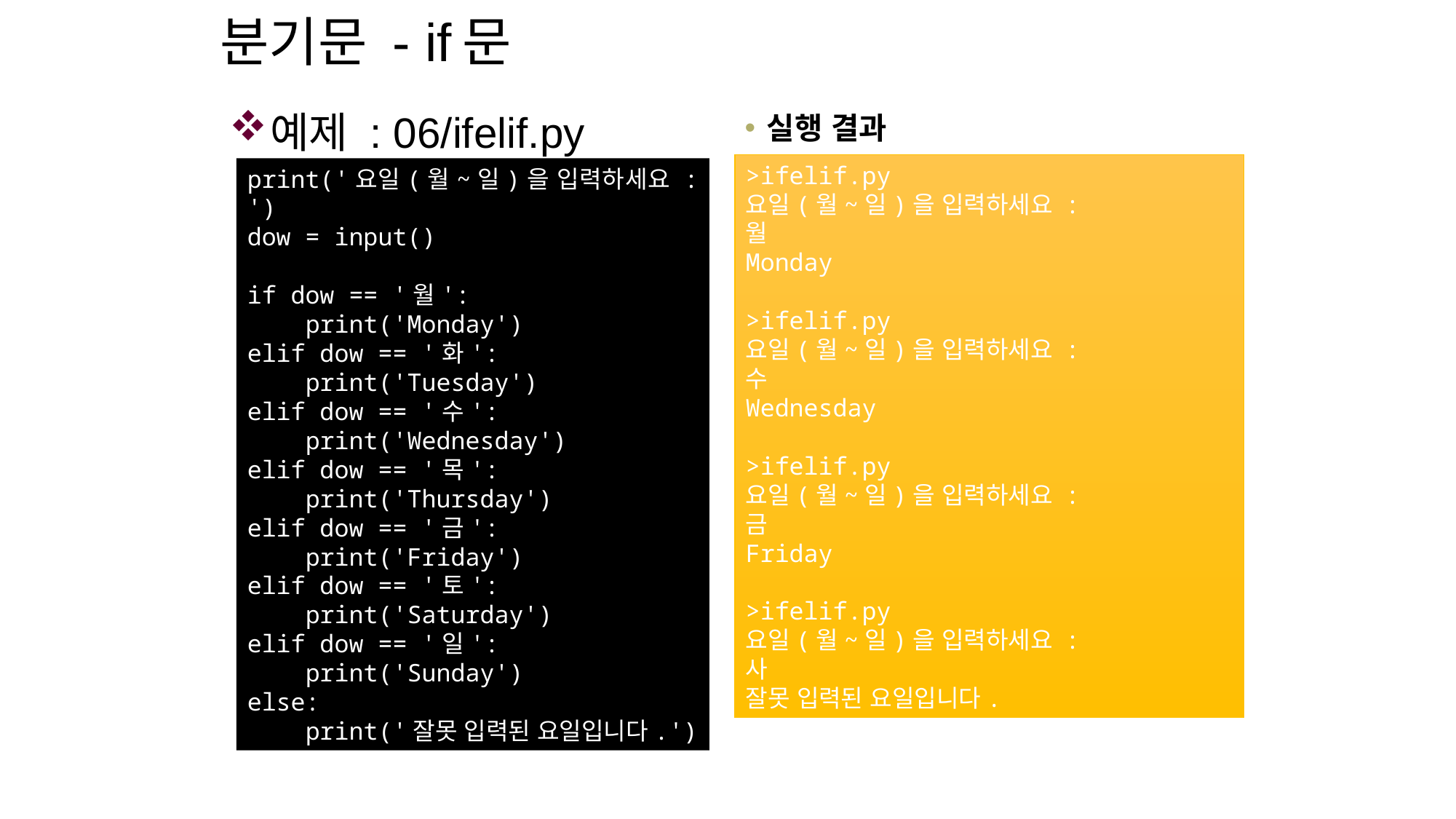

# 분기문 - if문
예제 : 06/ifelif.py
실행 결과
>ifelif.py
요일(월~일)을 입력하세요 :
월
Monday

>ifelif.py
요일(월~일)을 입력하세요 :
수
Wednesday

>ifelif.py
요일(월~일)을 입력하세요 :
금
Friday

>ifelif.py
요일(월~일)을 입력하세요 :
사
잘못 입력된 요일입니다.
print('요일(월~일)을 입력하세요 : ')
dow = input()

if dow == '월':
    print('Monday')
elif dow == '화':
    print('Tuesday')
elif dow == '수':
    print('Wednesday')
elif dow == '목':
    print('Thursday')
elif dow == '금':
    print('Friday')
elif dow == '토':
    print('Saturday')
elif dow == '일':
    print('Sunday')
else:
    print('잘못 입력된 요일입니다.')